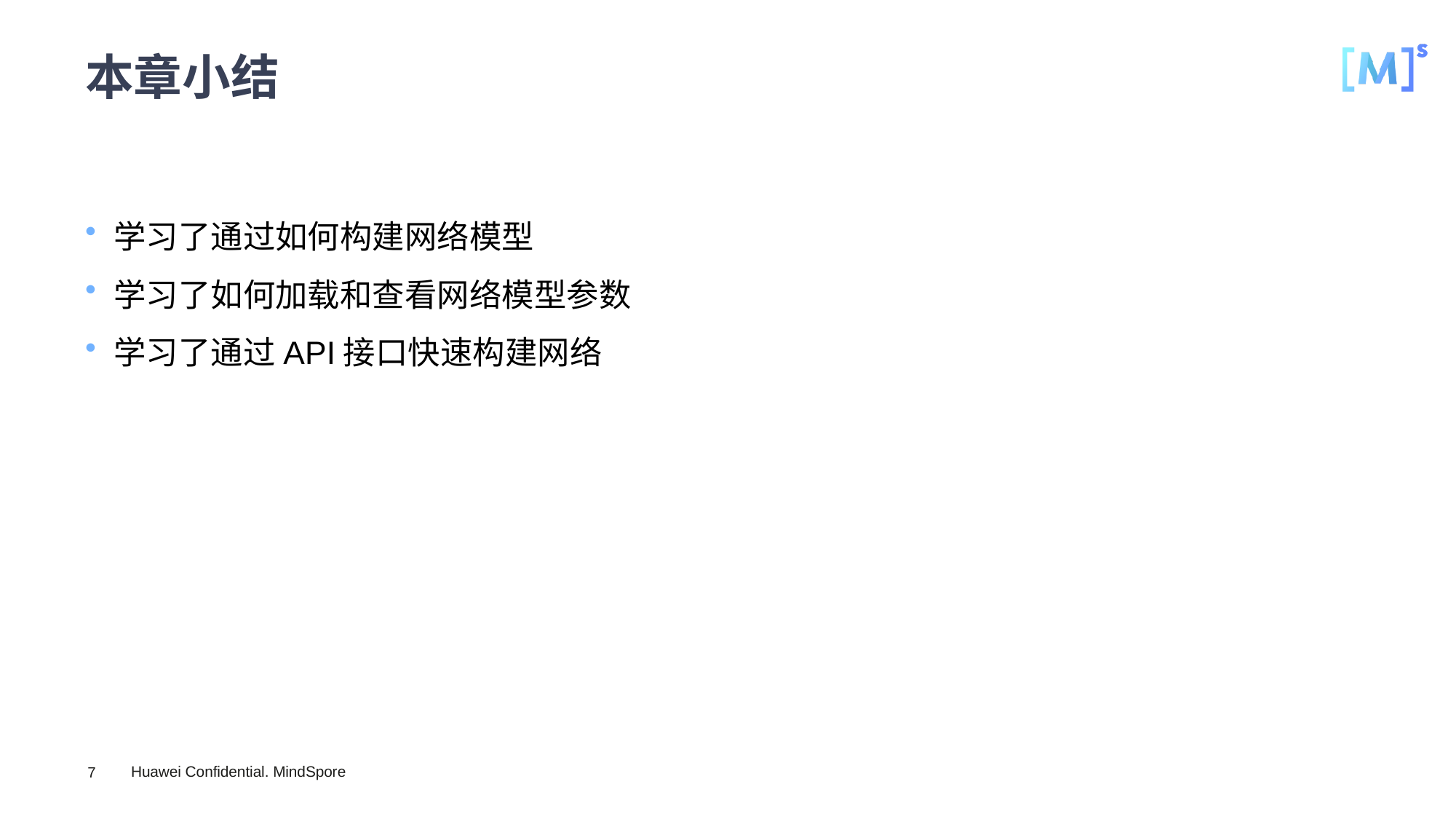

# 本章小结
学习了通过如何构建网络模型
学习了如何加载和查看网络模型参数
学习了通过API接口快速构建网络